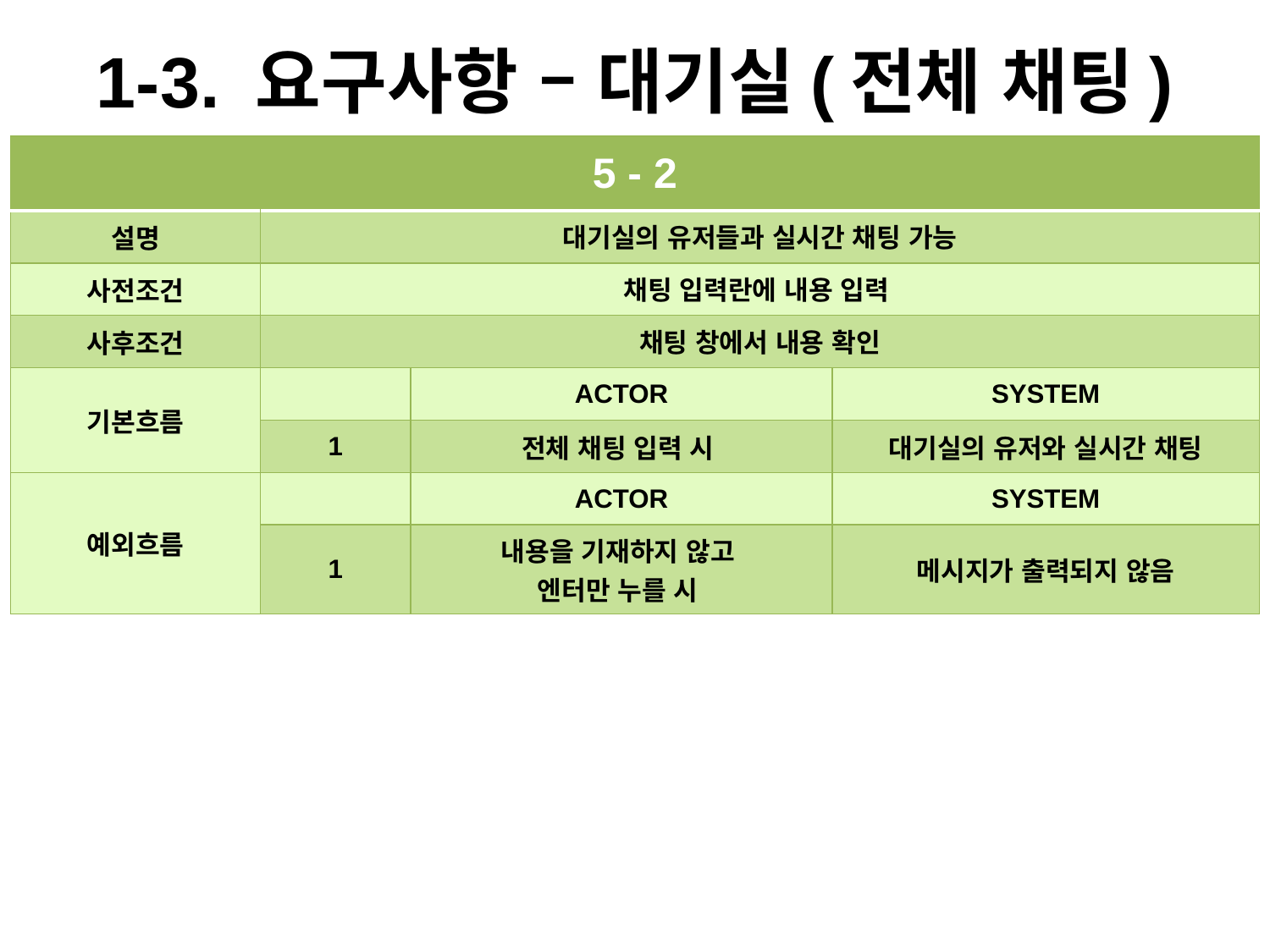

# 1-3. 요구사항 – 대기실(전체 채팅)
| 5 - 2 |  |  |  |
| --- | --- | --- | --- |
| 설명 | 대기실의 유저들과 실시간 채팅 가능 |  |  |
| 사전조건 | 채팅 입력란에 내용 입력 |  |  |
| 사후조건 | 채팅 창에서 내용 확인 |  |  |
| 기본흐름 |  | ACTOR | SYSTEM |
|  | 1 | 전체 채팅 입력 시 | 대기실의 유저와 실시간 채팅 |
| 예외흐름 |  | ACTOR | SYSTEM |
|  | 1 | 내용을 기재하지 않고 엔터만 누를 시 | 메시지가 출력되지 않음 |